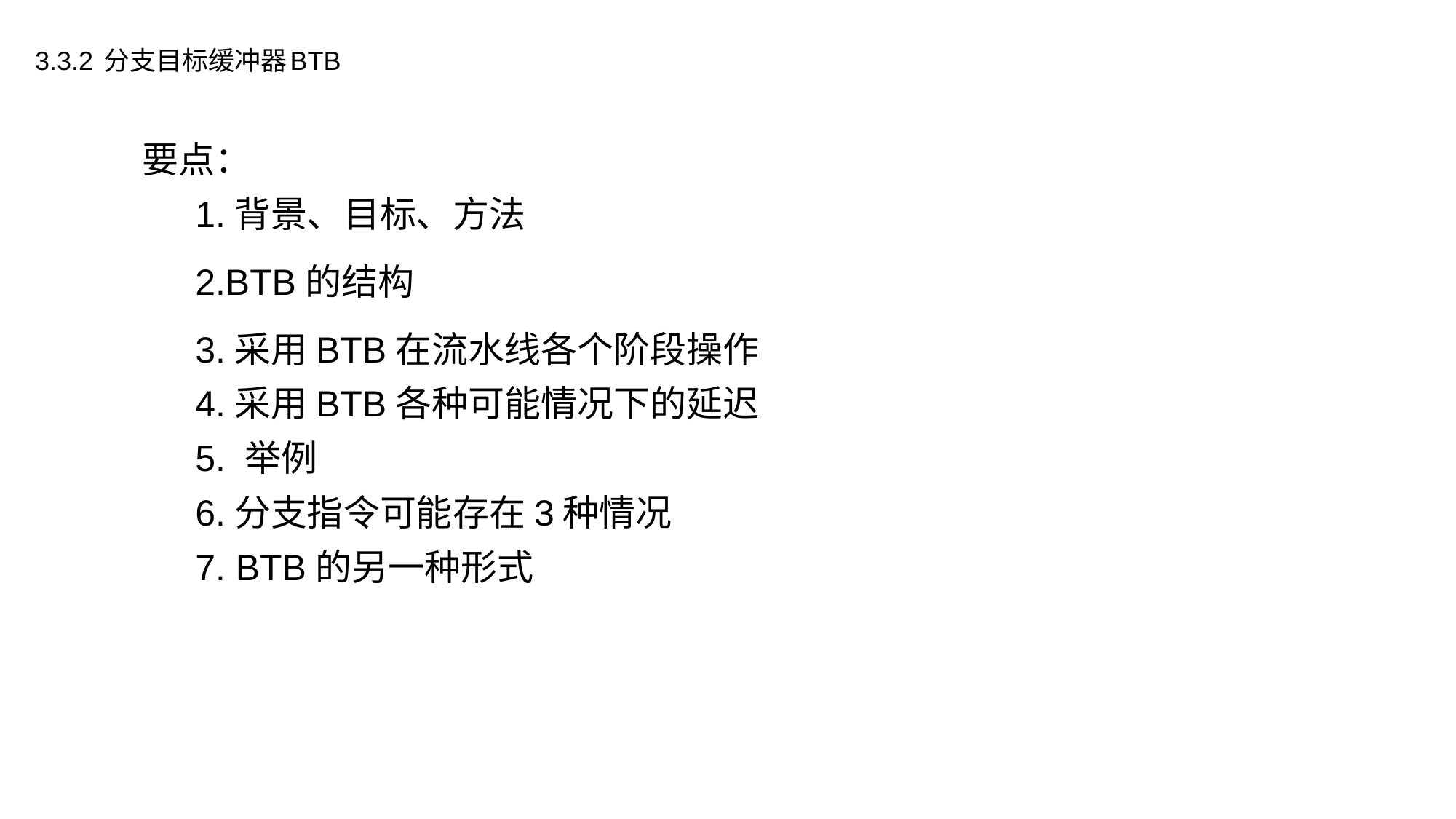

# 3.3.2 分支目标缓冲器BTB
要点：
1.背景、目标、方法
2.BTB的结构
3.采用BTB在流水线各个阶段操作
4.采用BTB各种可能情况下的延迟
5. 举例
6.分支指令可能存在3种情况
7. BTB的另一种形式